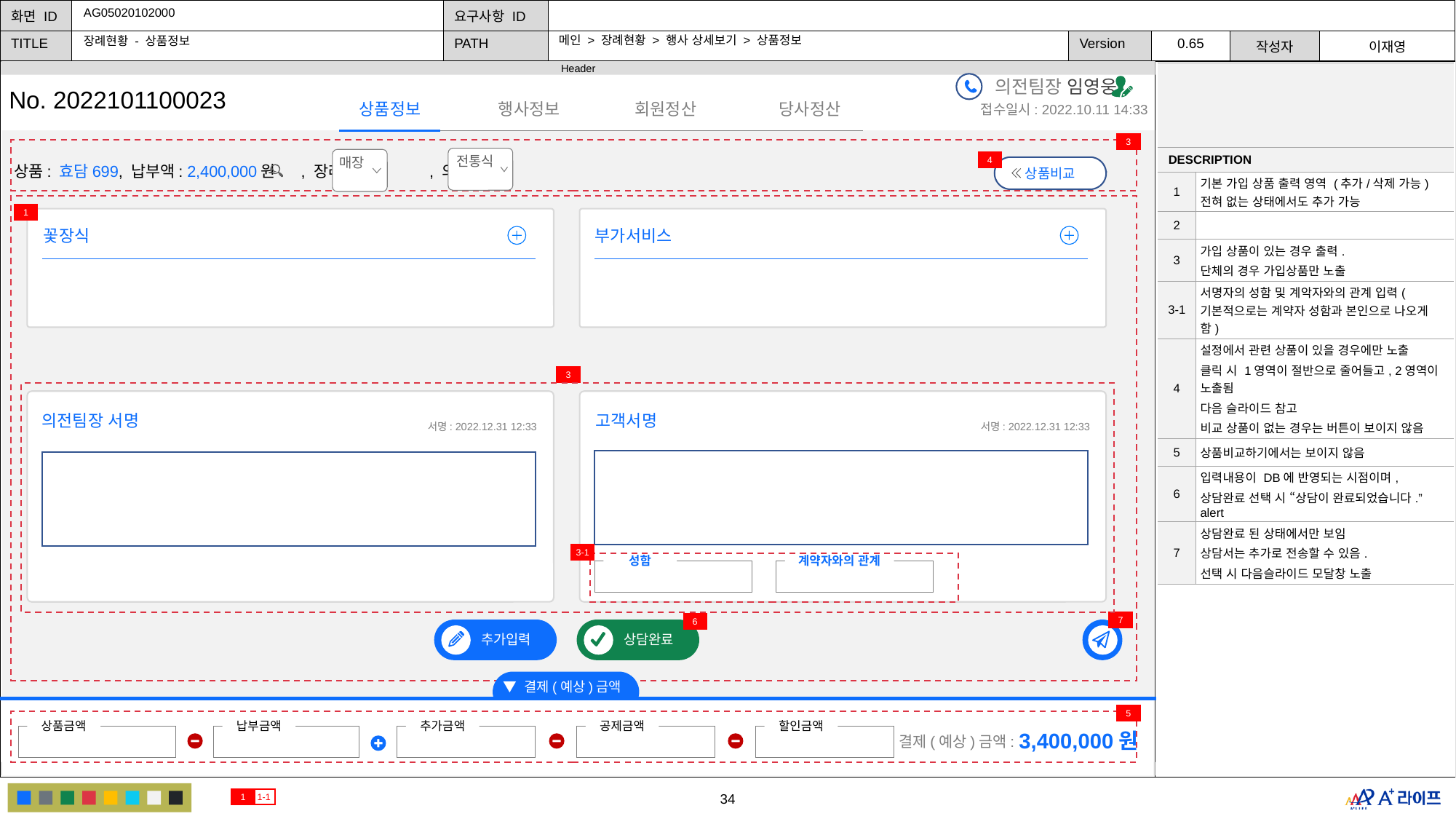

AG05020102000

메인 > 장례현황 > 행사 상세보기 > 상품정보
장례현황 - 상품정보

|  |  |
| --- | --- |
| DESCRIPTION |  |
| 1 | 기본 가입 상품 출력 영역 (추가/삭제 가능) 전혀 없는 상태에서도 추가 가능 |
| 2 |  |
| 3 | 가입 상품이 있는 경우 출력. 단체의 경우 가입상품만 노출 |
| 3-1 | 서명자의 성함 및 계악자와의 관계 입력(기본적으로는 계약자 성함과 본인으로 나오게 함) |
| 4 | 설정에서 관련 상품이 있을 경우에만 노출 클릭 시 1영역이 절반으로 줄어들고, 2영역이 노출됨 다음 슬라이드 참고 비교 상품이 없는 경우는 버튼이 보이지 않음 |
| 5 | 상품비교하기에서는 보이지 않음 |
| 6 | 입력내용이 DB에 반영되는 시점이며, 상담완료 선택 시 “상담이 완료되었습니다.” alert |
| 7 | 상담완료 된 상태에서만 보임 상담서는 추가로 전송할 수 있음. 선택 시 다음슬라이드 모달창 노출 |
의전팀장 임영웅

No. 2022101100023
행사정보
회원정산
당사정산
상품정보
접수일시: 2022.10.11 14:33
3

4
상품: 효담699, 납부액: 2,400,000원     , 장례:                  , 의복
전통식

상품비교
매장

1

꽃장식

부가서비스

3

의전팀장 서명

고객서명
서명: 2022.12.31 12:33
서명: 2022.12.31 12:33

3-1

성함
계약자와의 관계

7
6

추가입력
상담완료

▼ 결제(예상)금액

5

상품금액
납부금액
추가금액
공제금액
할인금액
3,400,000원

결제(예상)금액:

1
1-1